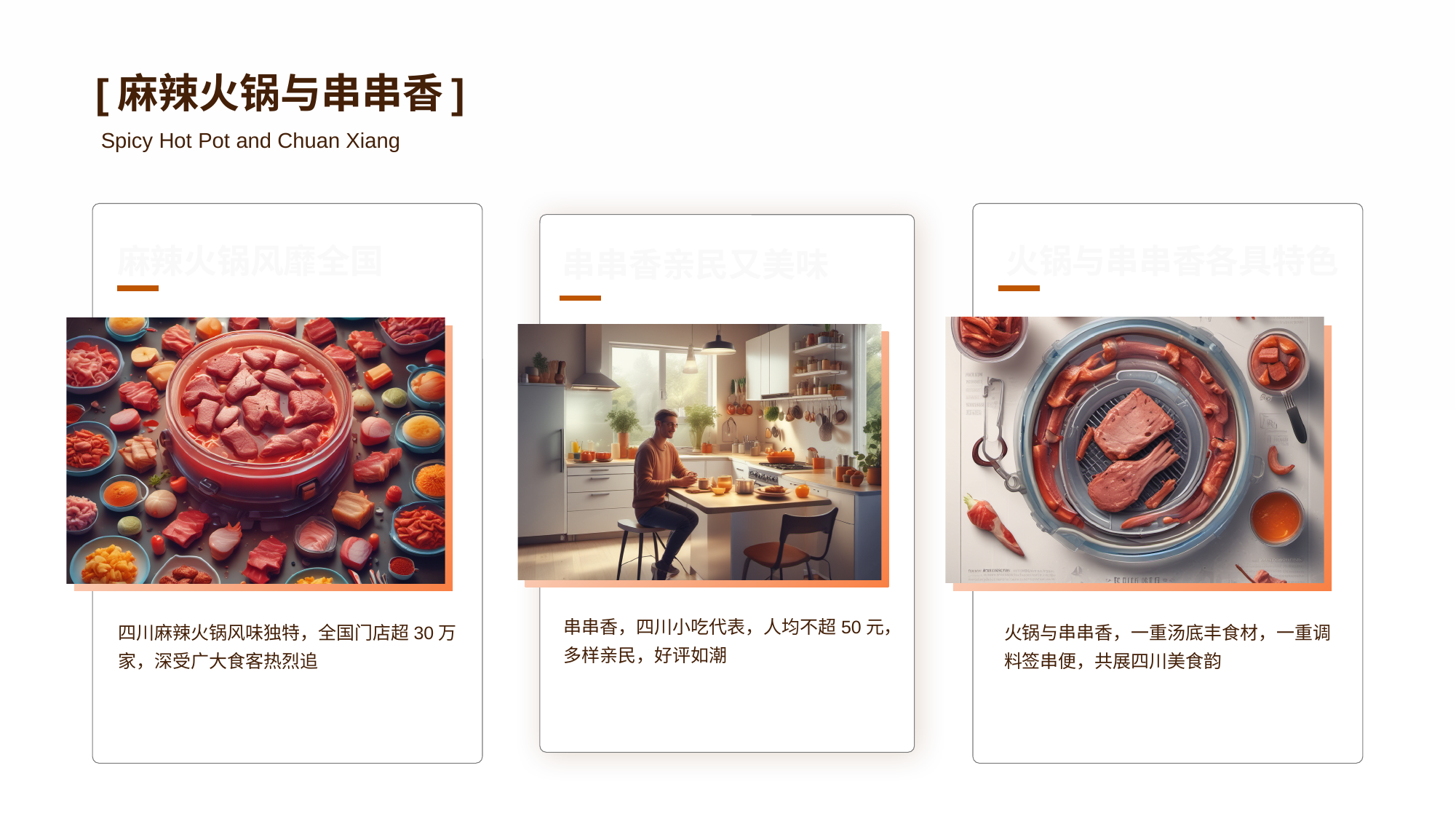

[麻辣火锅与串串香]
Spicy Hot Pot and Chuan Xiang

麻辣火锅风靡全国
串串香亲民又美味
火锅与串串香各具特色

串串香，四川小吃代表，人均不超50元，多样亲民，好评如潮
四川麻辣火锅风味独特，全国门店超30万家，深受广大食客热烈追
火锅与串串香，一重汤底丰食材，一重调料签串便，共展四川美食韵